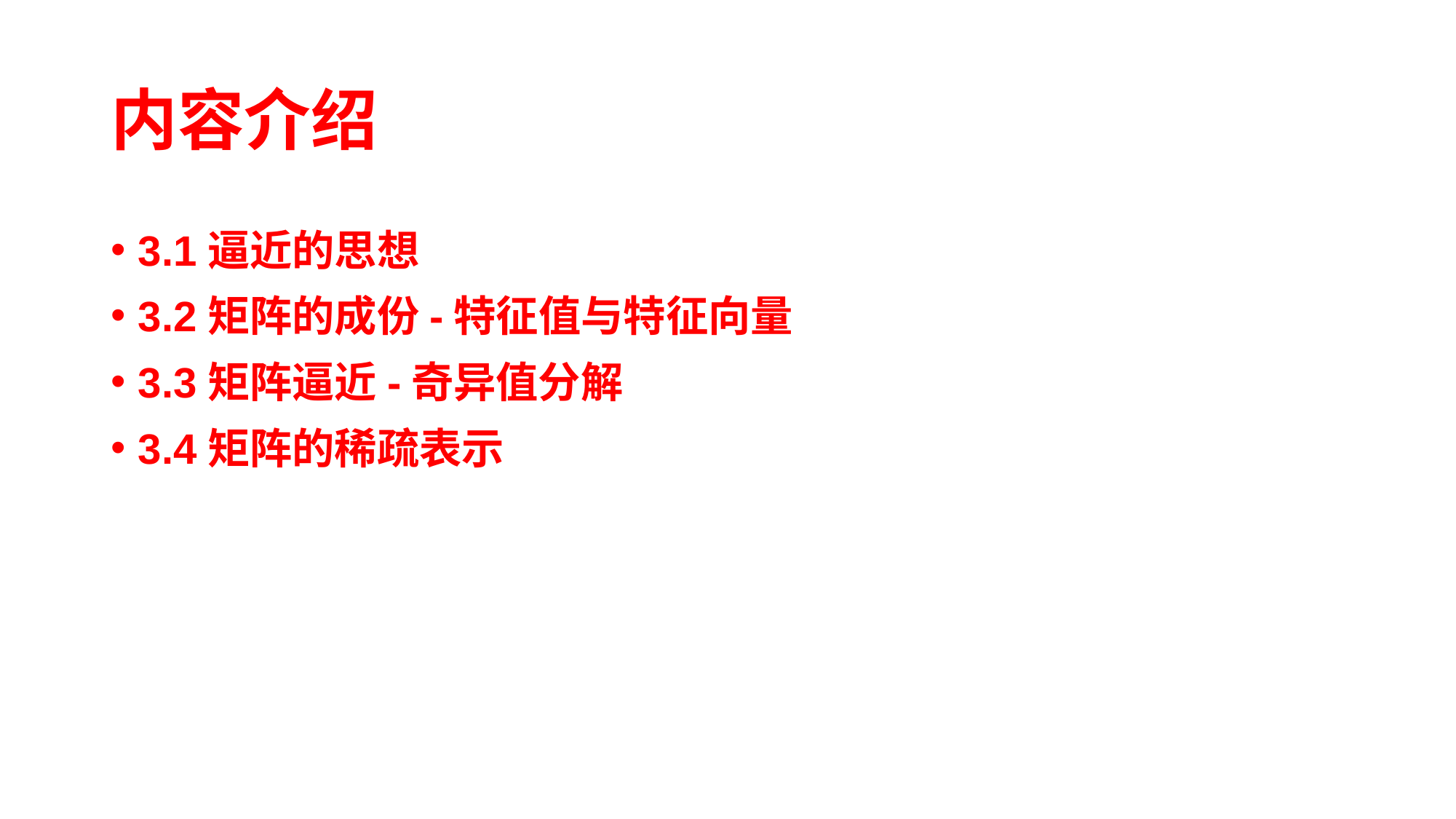

# 内容介绍
3.1逼近的思想
3.2矩阵的成份-特征值与特征向量
3.3矩阵逼近-奇异值分解
3.4矩阵的稀疏表示